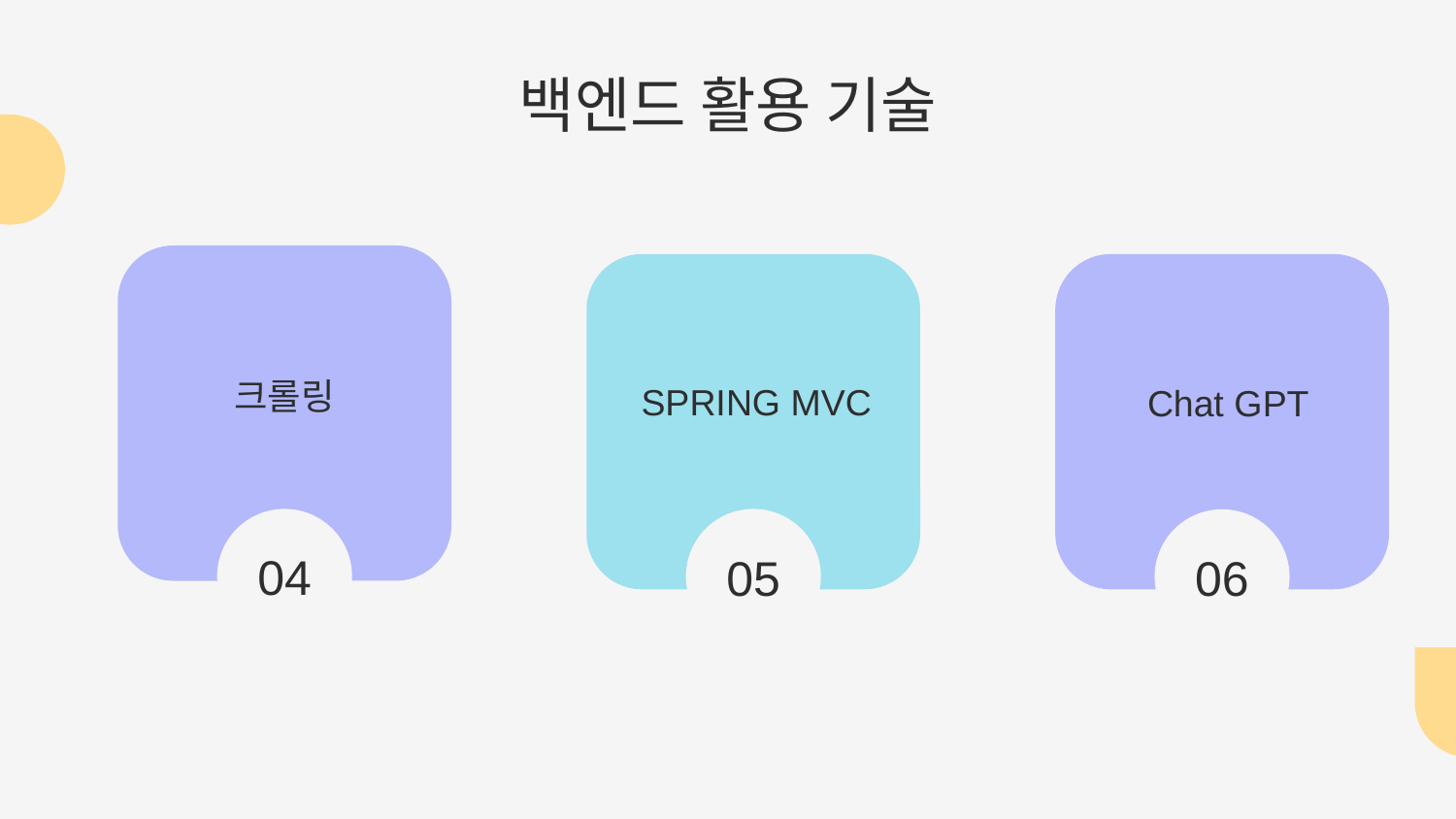

# 백엔드 활용 기술

SPRING MVC
크롤링
Chat GPT

04
05
06